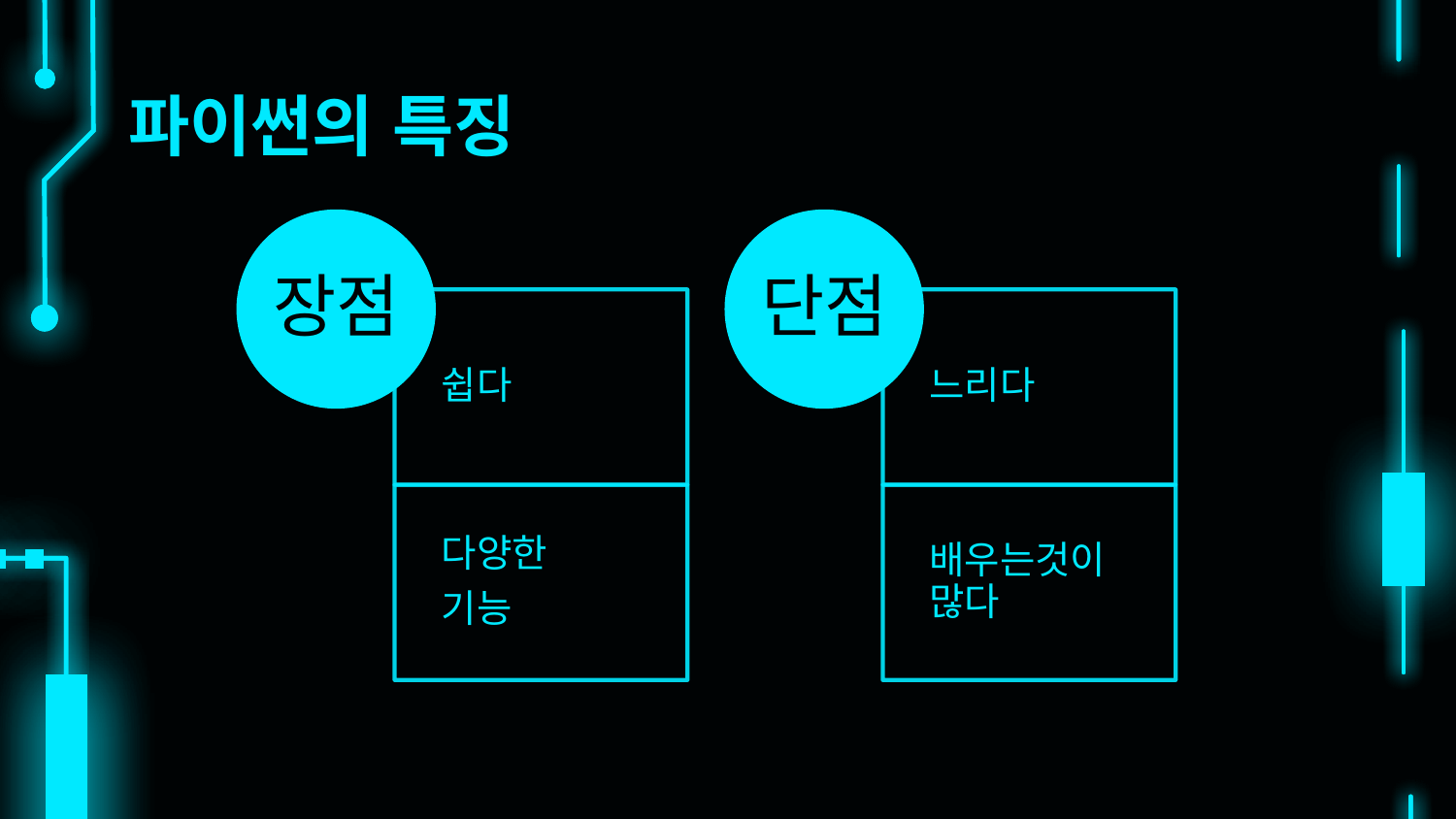

# 파이썬의 특징
쉽다
다양한
기능
장점
느리다
배우는것이 많다
단점